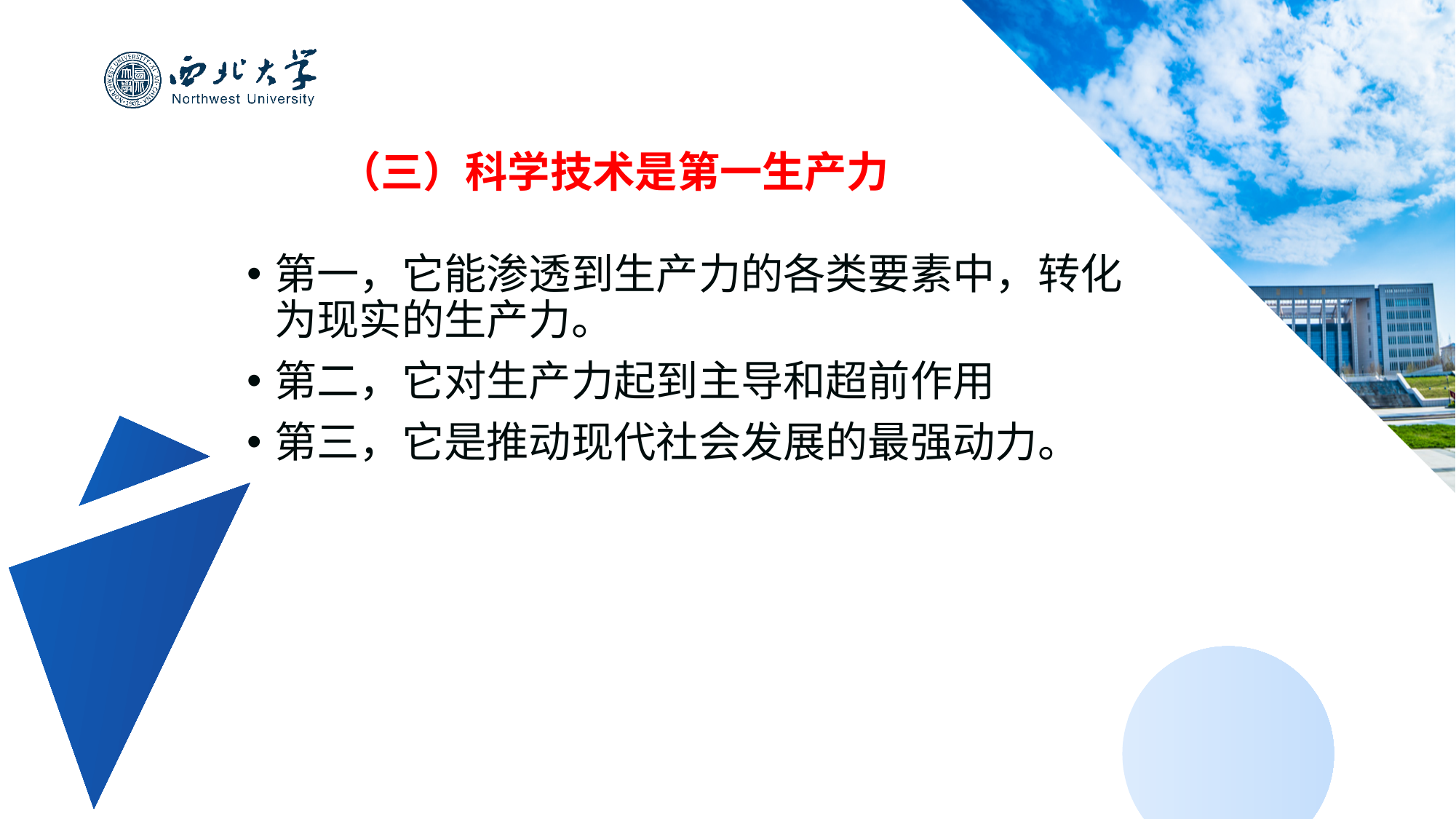

（三）科学技术是第一生产力
第一，它能渗透到生产力的各类要素中，转化为现实的生产力。
第二，它对生产力起到主导和超前作用
第三，它是推动现代社会发展的最强动力。